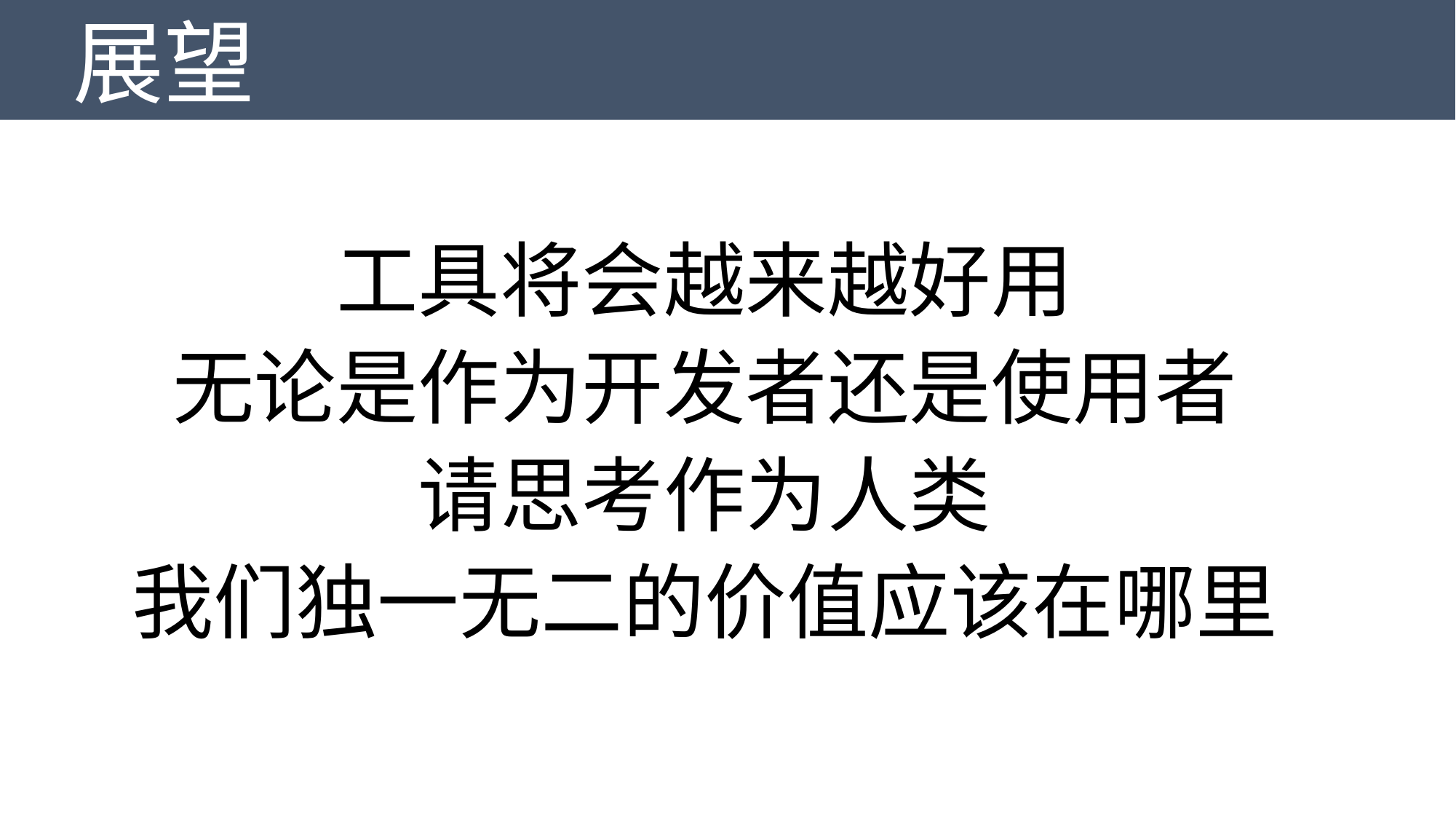

展望
工具将会越来越好用
无论是作为开发者还是使用者
请思考作为人类
我们独一无二的价值应该在哪里